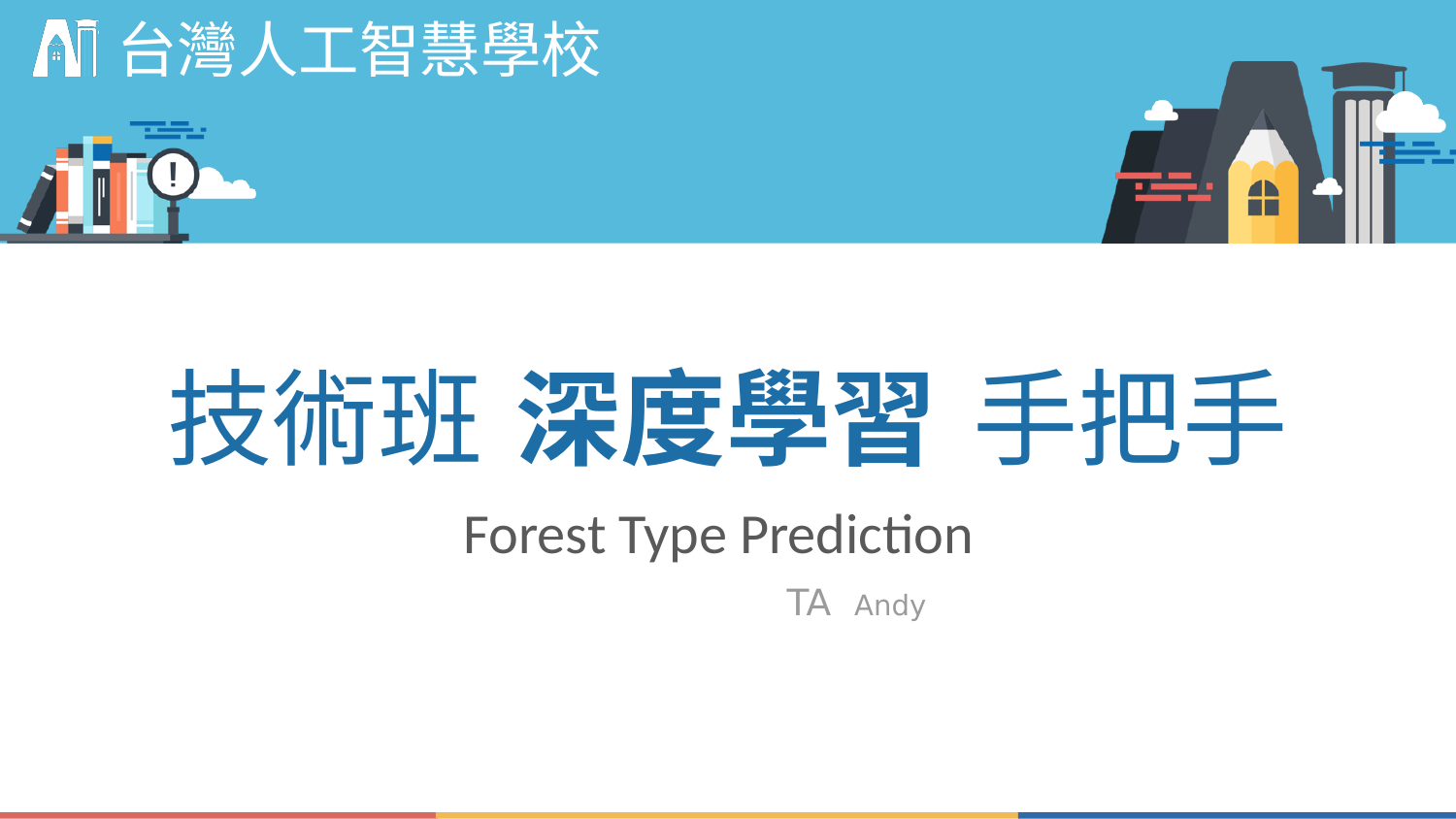

# 技術班 深度學習 手把手
Forest Type Prediction
TA  Andy